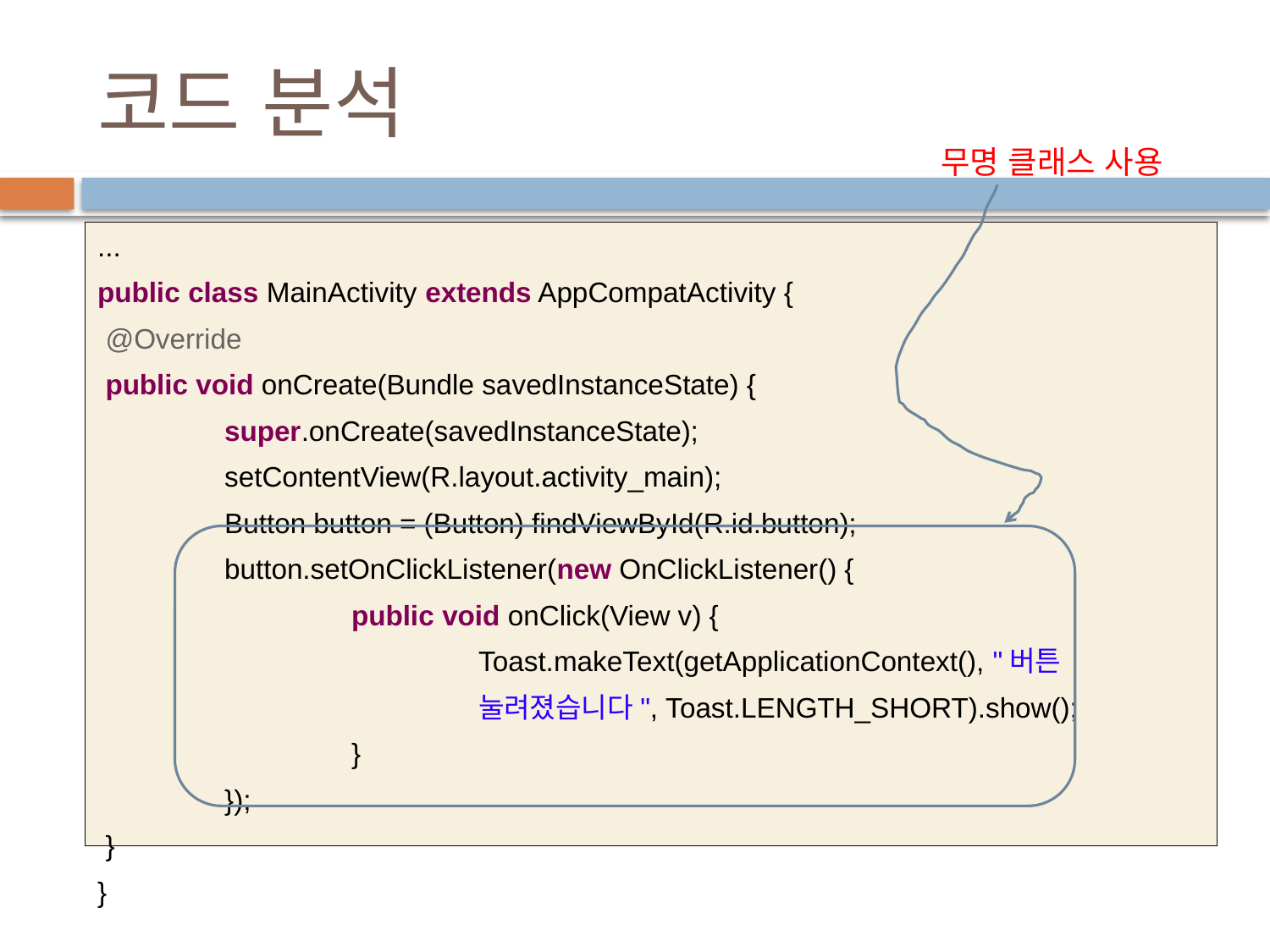

# 코드 분석
무명 클래스 사용

...
public class MainActivity extends AppCompatActivity {
 @Override
 public void onCreate(Bundle savedInstanceState) {
	super.onCreate(savedInstanceState);
	setContentView(R.layout.activity_main);
	Button button = (Button) findViewById(R.id.button);
	button.setOnClickListener(new OnClickListener() {
		public void onClick(View v) {
			Toast.makeText(getApplicationContext(), "버튼
			눌려졌습니다", Toast.LENGTH_SHORT).show();
		}
	});
 }
}